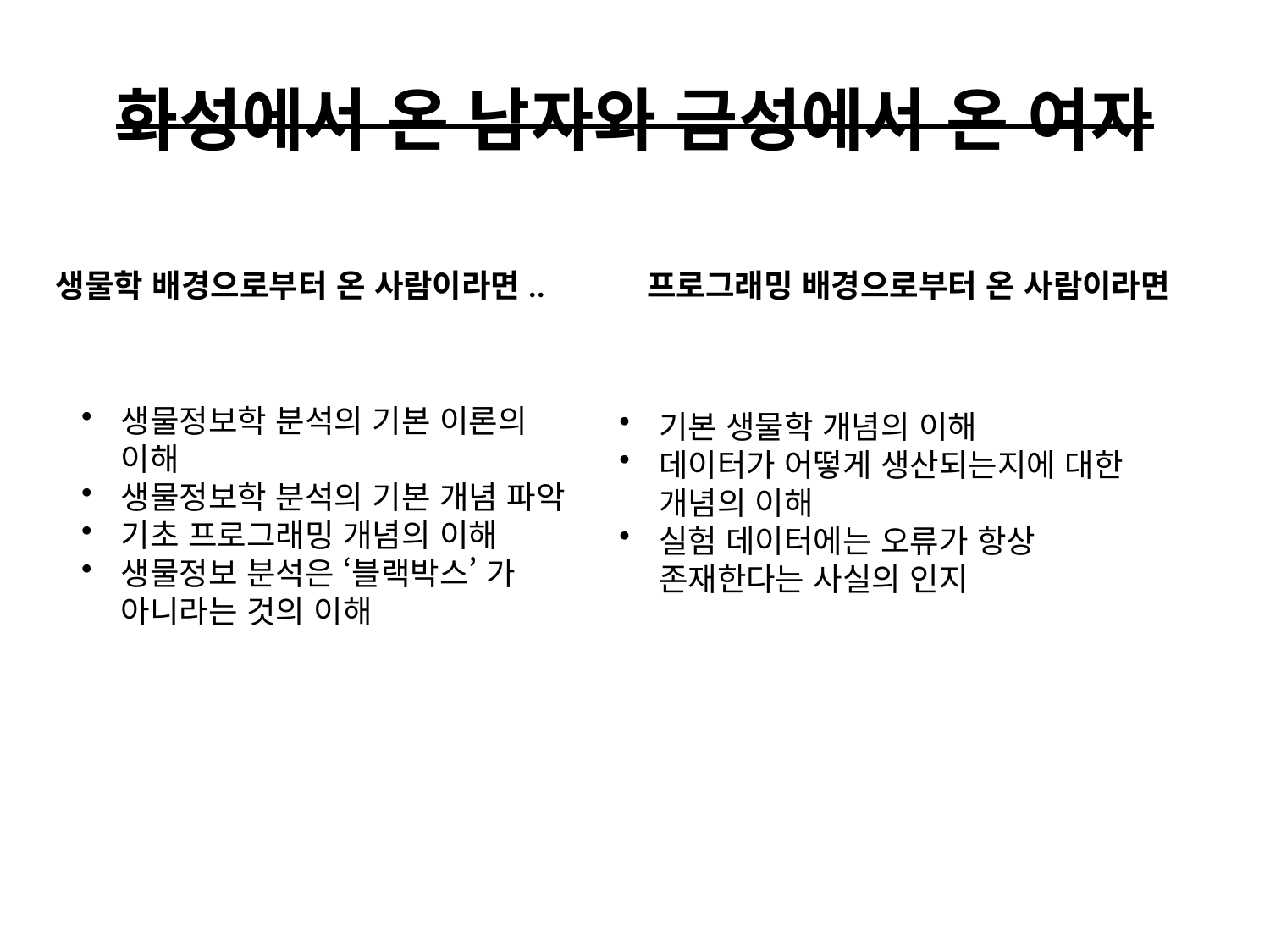

# 화성에서 온 남자와 금성에서 온 여자
생물학 배경으로부터 온 사람이라면..
프로그래밍 배경으로부터 온 사람이라면
생물정보학 분석의 기본 이론의 이해
생물정보학 분석의 기본 개념 파악
기초 프로그래밍 개념의 이해
생물정보 분석은 ‘블랙박스’ 가 아니라는 것의 이해
기본 생물학 개념의 이해
데이터가 어떻게 생산되는지에 대한 개념의 이해
실험 데이터에는 오류가 항상 존재한다는 사실의 인지